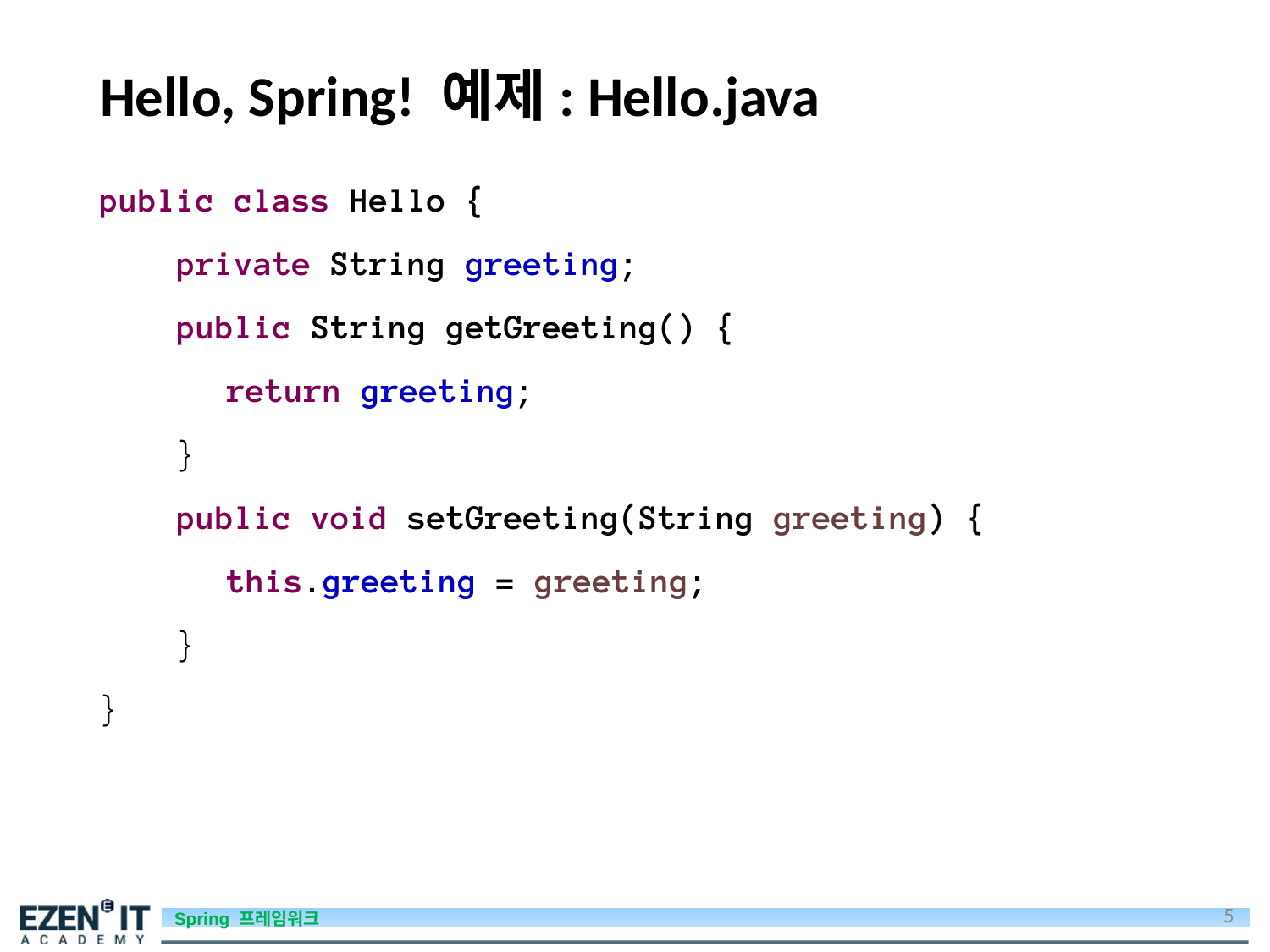

# Hello, Spring! 예제: Hello.java
public class Hello {
    private String greeting;
    public String getGreeting() {
	return greeting;
    }
    public void setGreeting(String greeting) {
	this.greeting = greeting;
    }
}

5